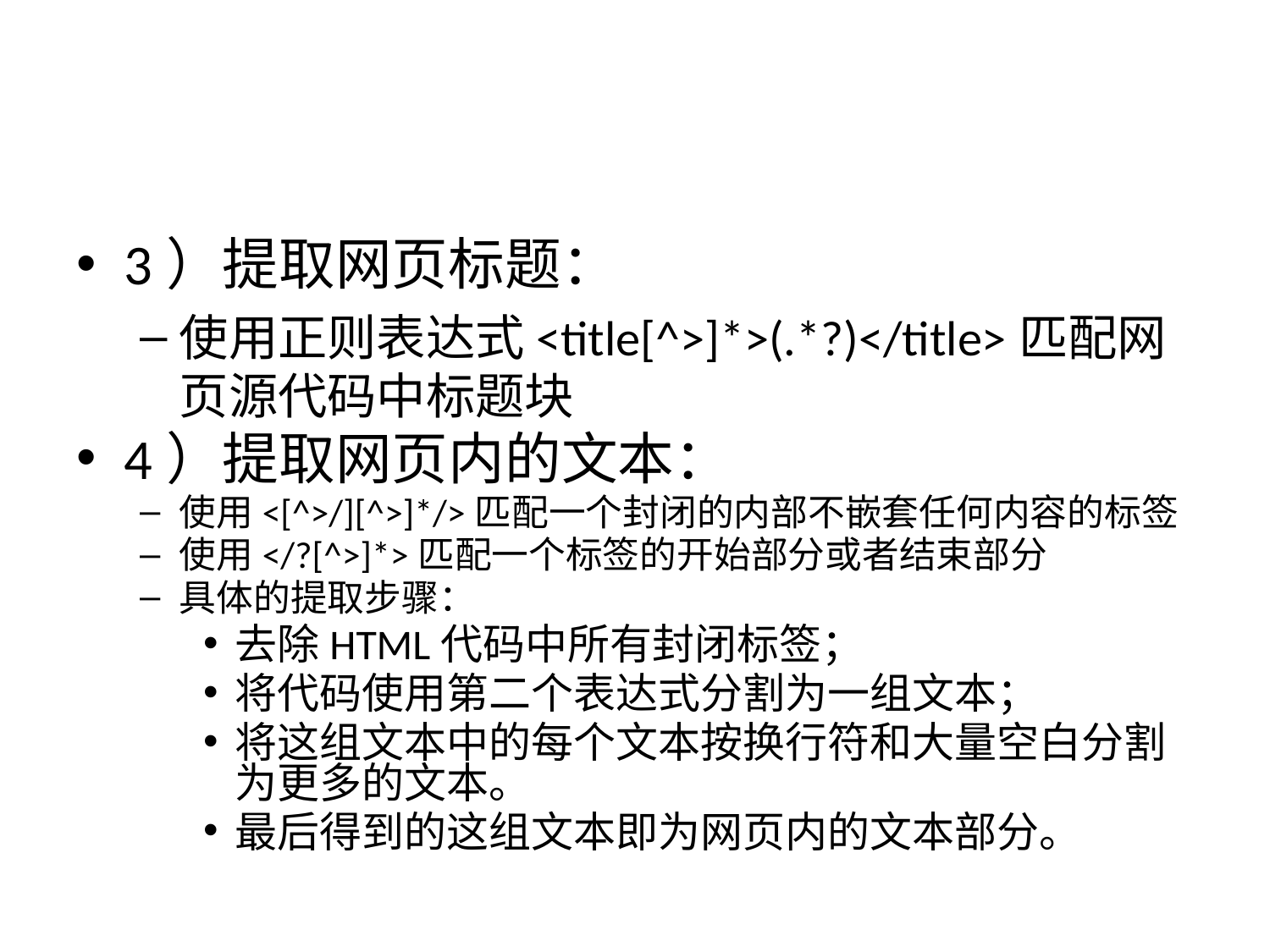

3）提取网页标题：
使用正则表达式<title[^>]*>(.*?)</title>匹配网页源代码中标题块
4）提取网页内的文本：
使用<[^>/][^>]*/>匹配一个封闭的内部不嵌套任何内容的标签
使用</?[^>]*>匹配一个标签的开始部分或者结束部分
具体的提取步骤：
去除HTML代码中所有封闭标签；
将代码使用第二个表达式分割为一组文本；
将这组文本中的每个文本按换行符和大量空白分割为更多的文本。
最后得到的这组文本即为网页内的文本部分。